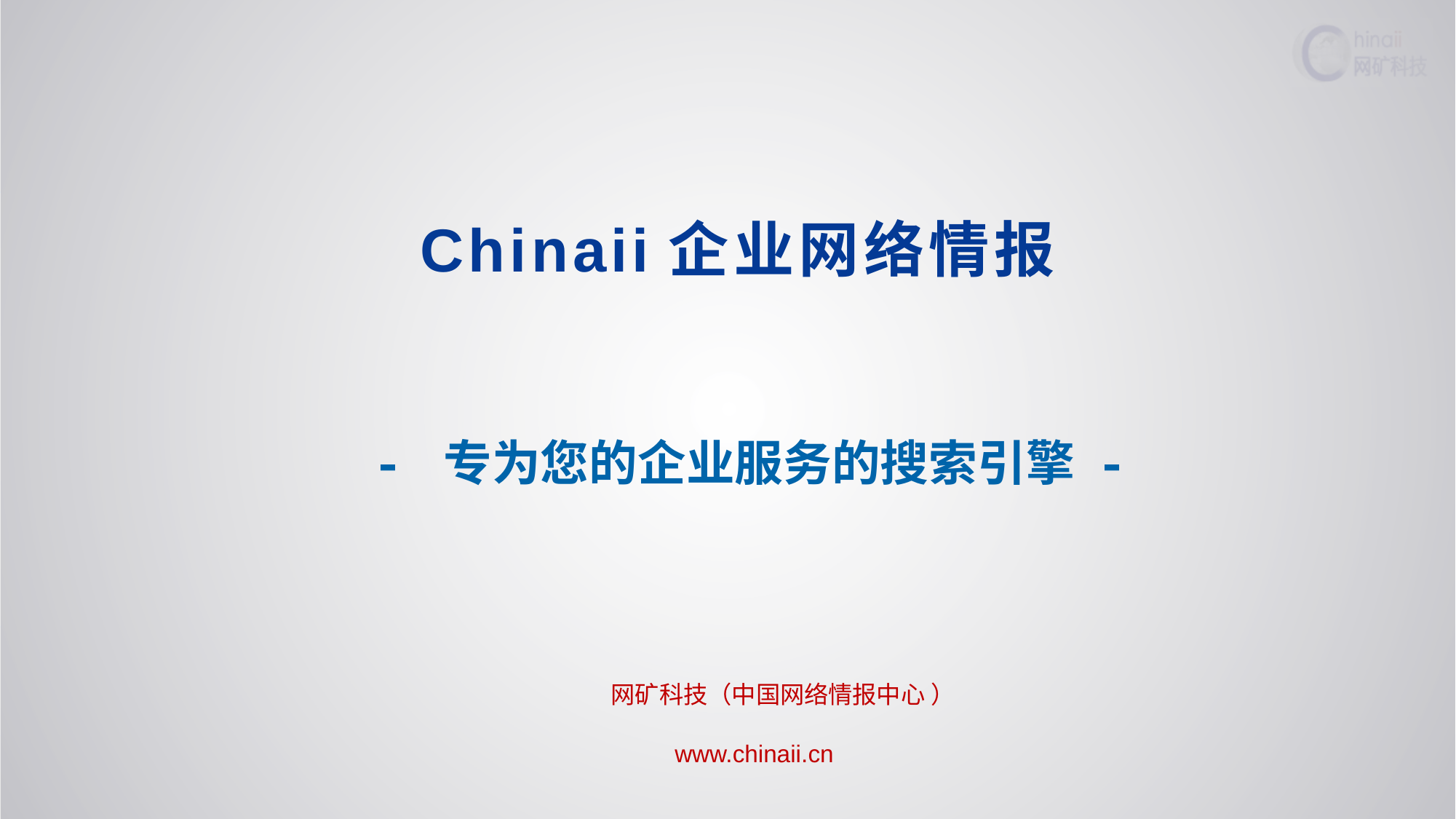

Chinaii企业网络情报
- 专为您的企业服务的搜索引擎 -
网矿科技（中国网络情报中心 ）
www.chinaii.cn